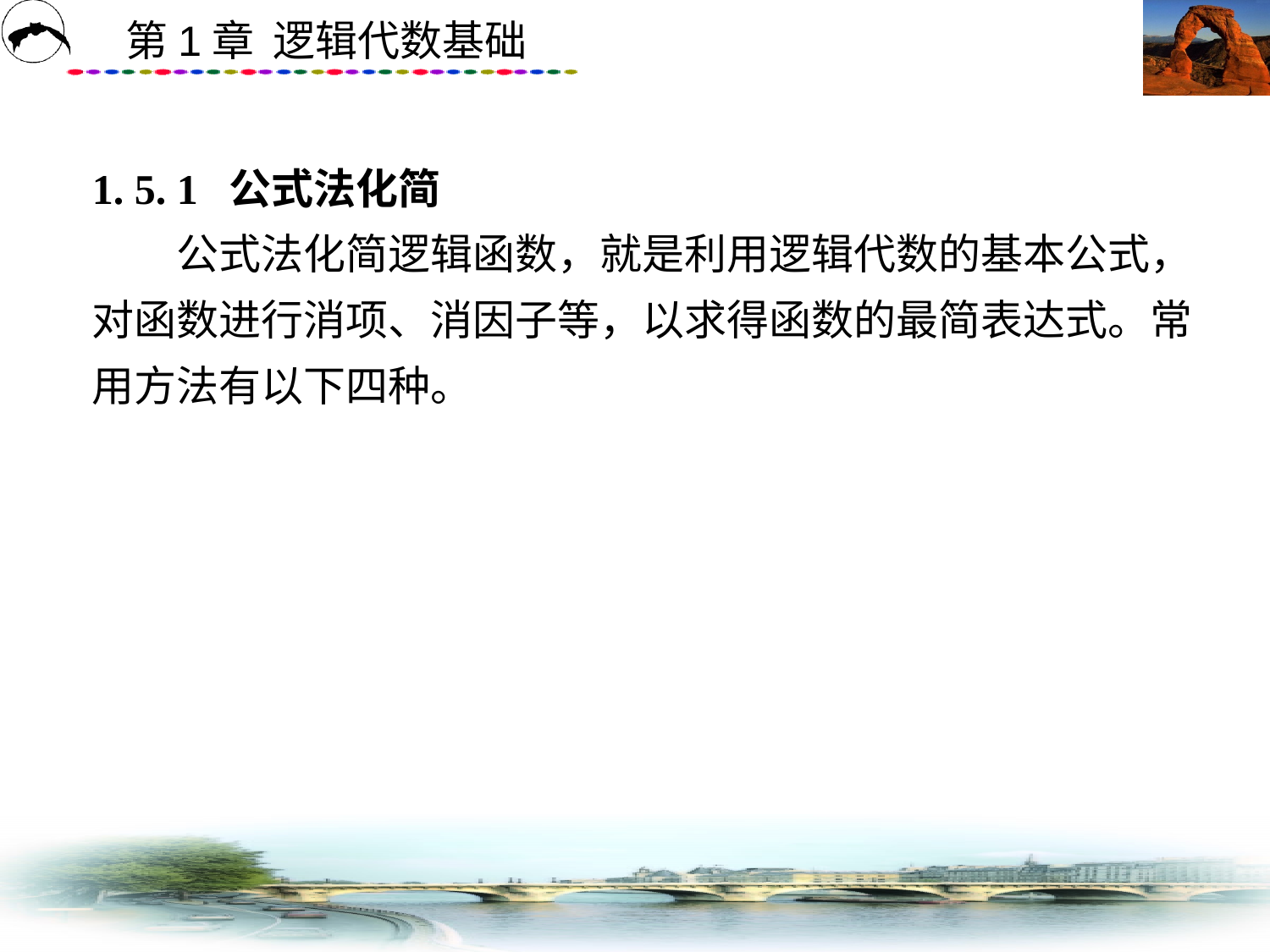

# 1. 5. 1  公式法化简 　　公式法化简逻辑函数，就是利用逻辑代数的基本公式，对函数进行消项、消因子等，以求得函数的最简表达式。常用方法有以下四种。